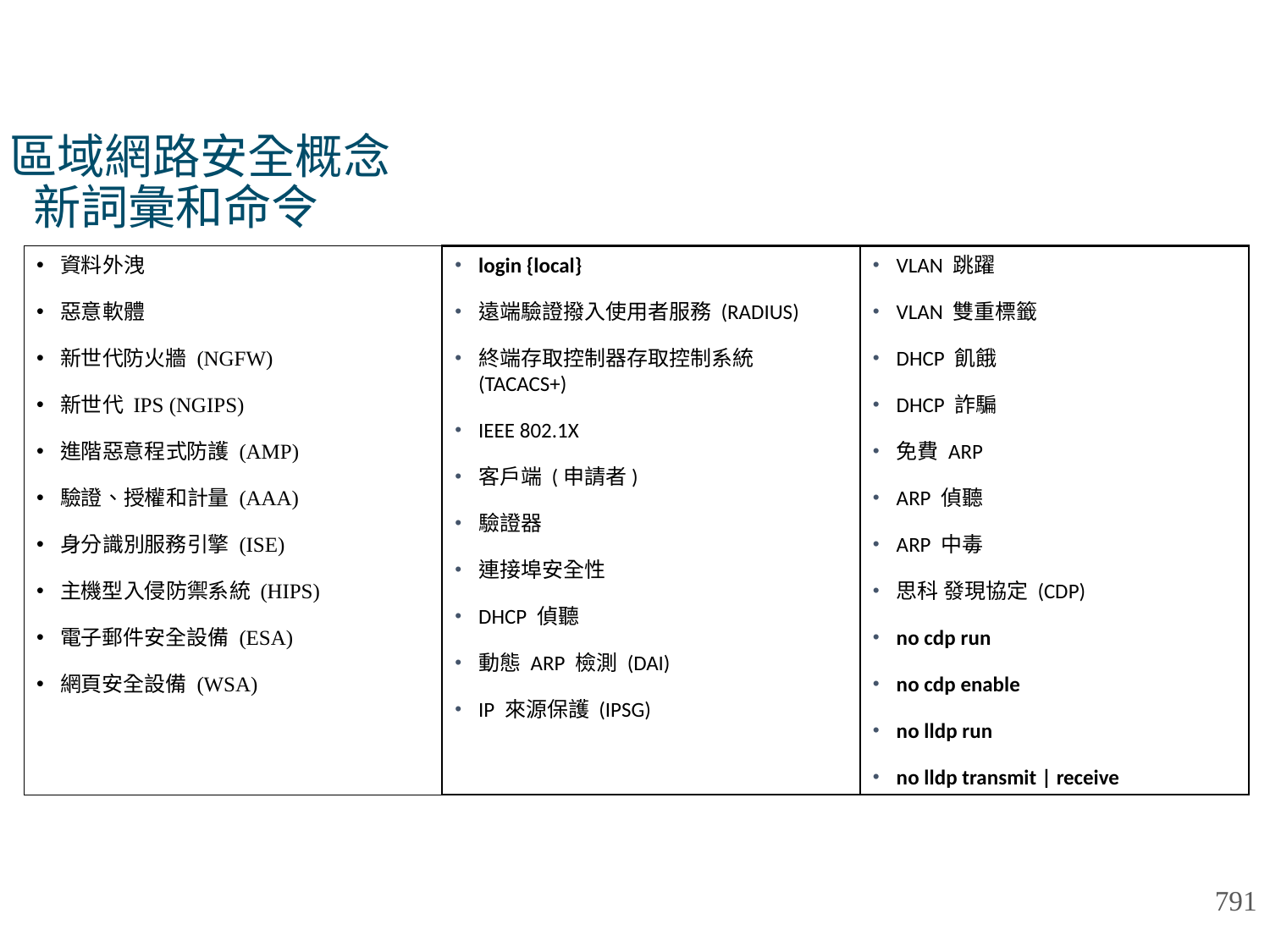

# 區域網路安全概念 新詞彙和命令
資料外洩
惡意軟體
新世代防火牆 (NGFW)
新世代 IPS (NGIPS)
進階惡意程式防護 (AMP)
驗證、授權和計量 (AAA)
身分識別服務引擎 (ISE)
主機型入侵防禦系統 (HIPS)
電子郵件安全設備 (ESA)
網頁安全設備 (WSA)
login {local}
遠端驗證撥入使用者服務 (RADIUS)
終端存取控制器存取控制系統 (TACACS+)
IEEE 802.1X
客戶端 (申請者)
驗證器
連接埠安全性
DHCP 偵聽
動態 ARP 檢測 (DAI)
IP 來源保護 (IPSG)
VLAN 跳躍
VLAN 雙重標籤
DHCP 飢餓
DHCP 詐騙
免費 ARP
ARP 偵聽
ARP 中毒
思科 發現協定 (CDP)
no cdp run
no cdp enable
no lldp run
no lldp transmit | receive
791